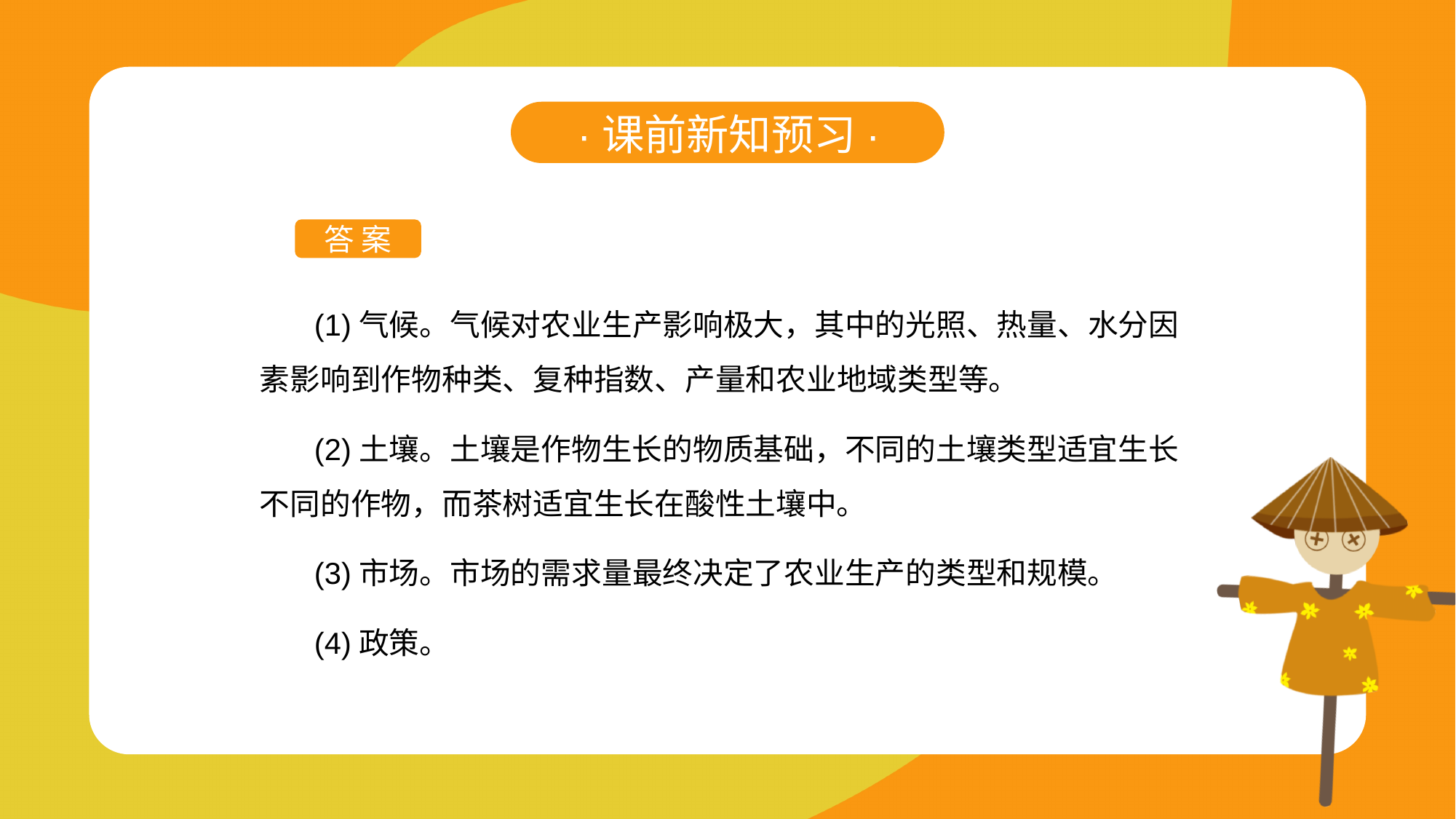

·课前新知预习·
答 案
(1)气候。气候对农业生产影响极大，其中的光照、热量、水分因素影响到作物种类、复种指数、产量和农业地域类型等。
(2)土壤。土壤是作物生长的物质基础，不同的土壤类型适宜生长不同的作物，而茶树适宜生长在酸性土壤中。
(3)市场。市场的需求量最终决定了农业生产的类型和规模。
(4)政策。